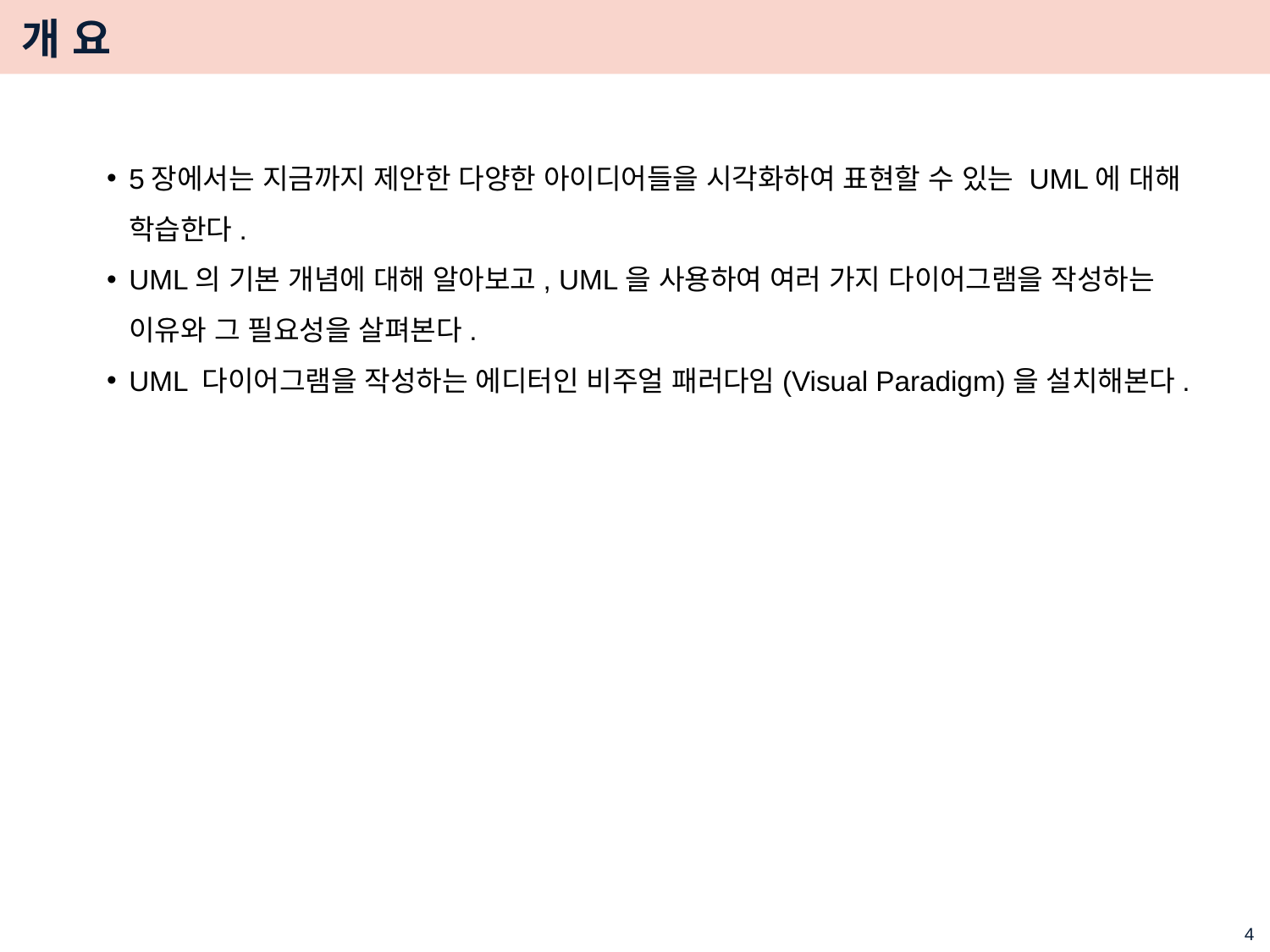

# 개 요
5장에서는 지금까지 제안한 다양한 아이디어들을 시각화하여 표현할 수 있는 UML에 대해 학습한다.
UML의 기본 개념에 대해 알아보고, UML을 사용하여 여러 가지 다이어그램을 작성하는 이유와 그 필요성을 살펴본다.
UML 다이어그램을 작성하는 에디터인 비주얼 패러다임(Visual Paradigm)을 설치해본다.